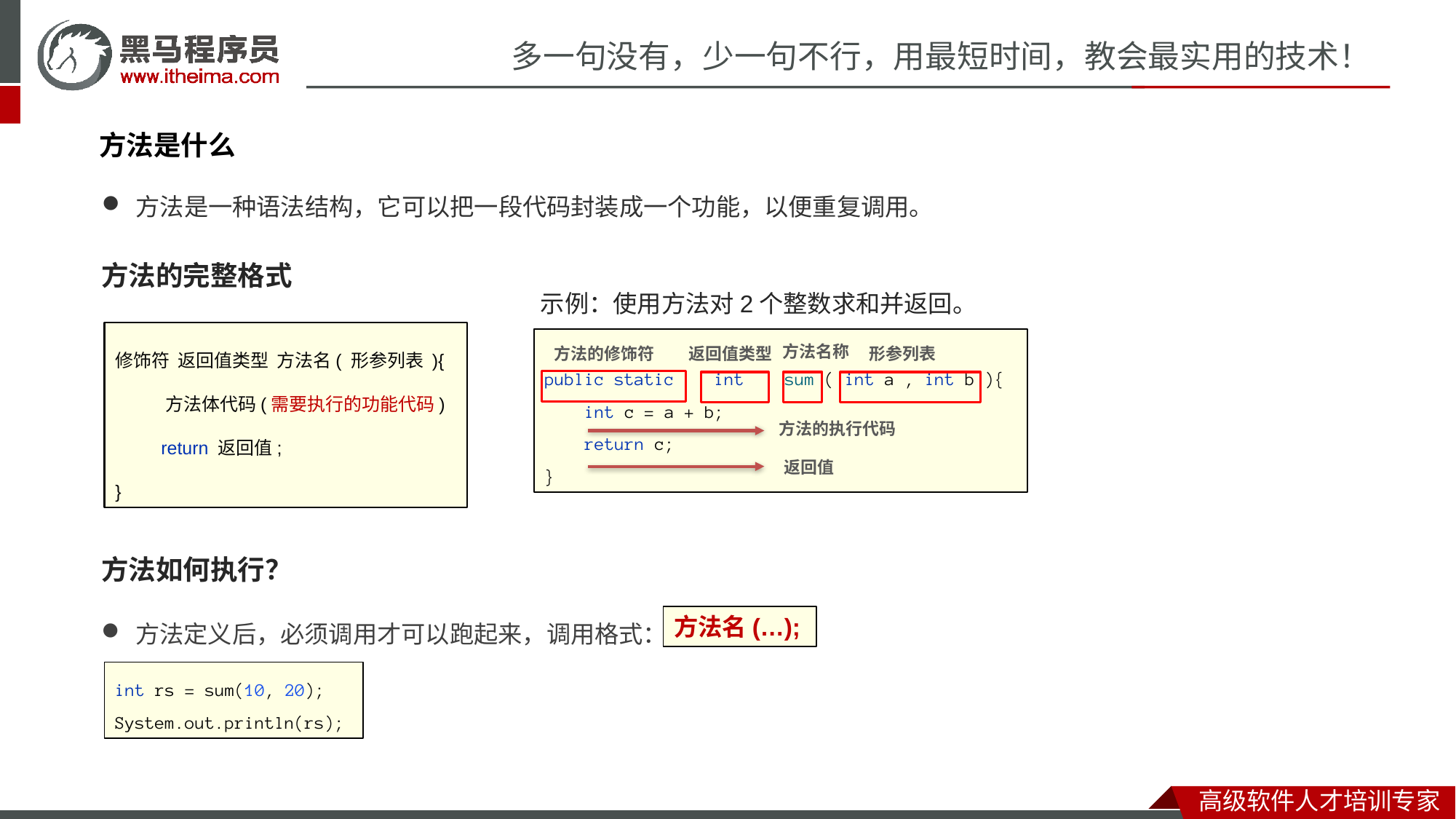

方法是什么
方法是一种语法结构，它可以把一段代码封装成一个功能，以便重复调用。
方法的完整格式
示例：使用方法对2个整数求和并返回。
修饰符  返回值类型  方法名( 形参列表 ){
         方法体代码(需要执行的功能代码)
         return 返回值;
}

public static    int    sum ( int a , int b ){
    int c = a + b;
    return c;
}
方法名称
方法的修饰符
返回值类型
形参列表

方法的执行代码
返回值
方法如何执行？
方法定义后，必须调用才可以跑起来，调用格式：
方法名(…);
int rs = sum(10, 20);
System.out.println(rs);